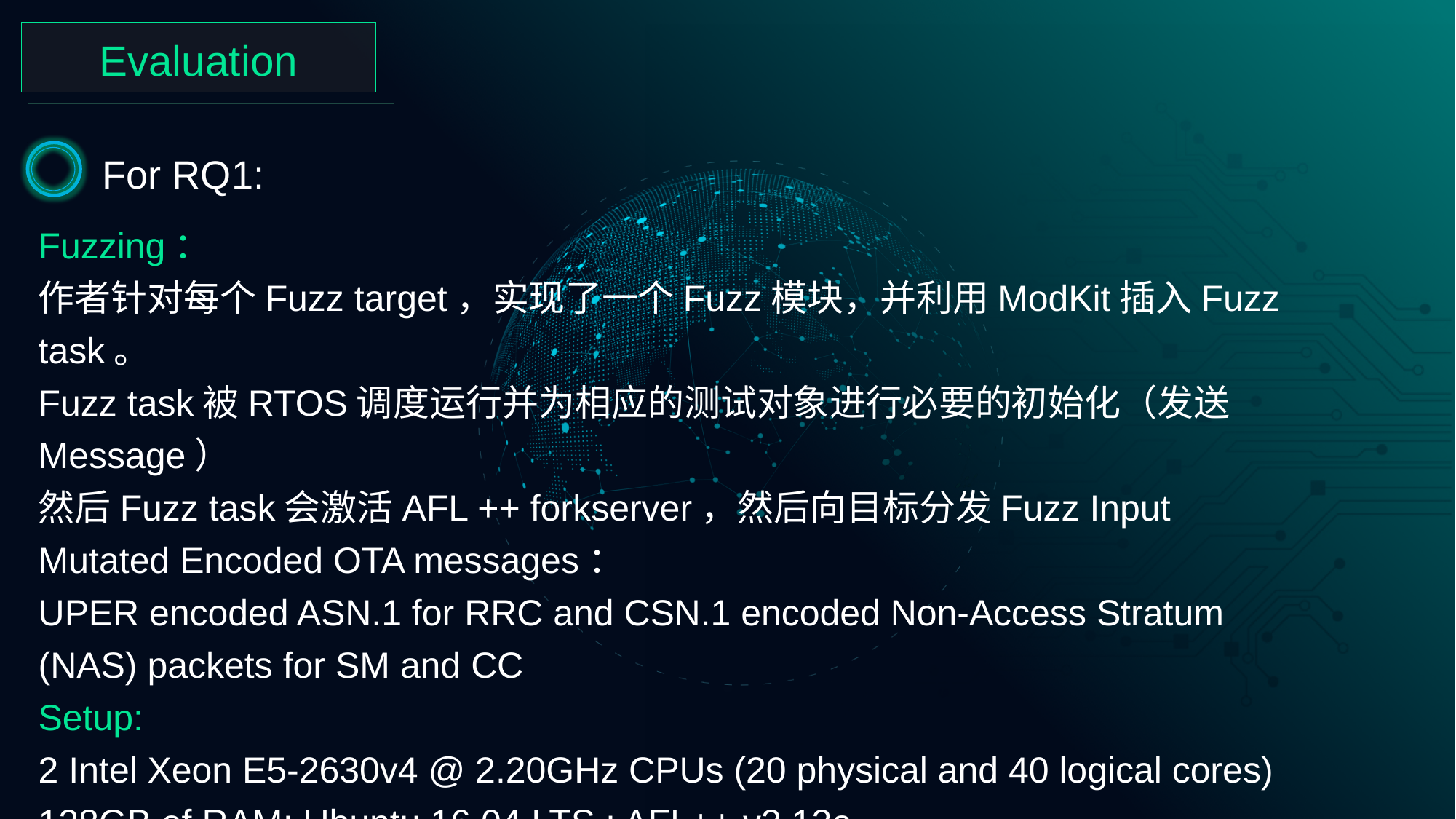

Evaluation

For RQ1:
Fuzzing：
作者针对每个Fuzz target，实现了一个Fuzz模块，并利用ModKit插入Fuzz task。
Fuzz task被RTOS调度运行并为相应的测试对象进行必要的初始化（发送Message）
然后Fuzz task会激活AFL ++ forkserver，然后向目标分发Fuzz Input
Mutated Encoded OTA messages：
UPER encoded ASN.1 for RRC and CSN.1 encoded Non-Access Stratum
(NAS) packets for SM and CC
Setup:
2 Intel Xeon E5-2630v4 @ 2.20GHz CPUs (20 physical and 40 logical cores)  128GB of RAM; Ubuntu 16.04 LTS ; AFL++ v3.13a
Run each FUZZ task for 24 hours, each in 5 independent runs